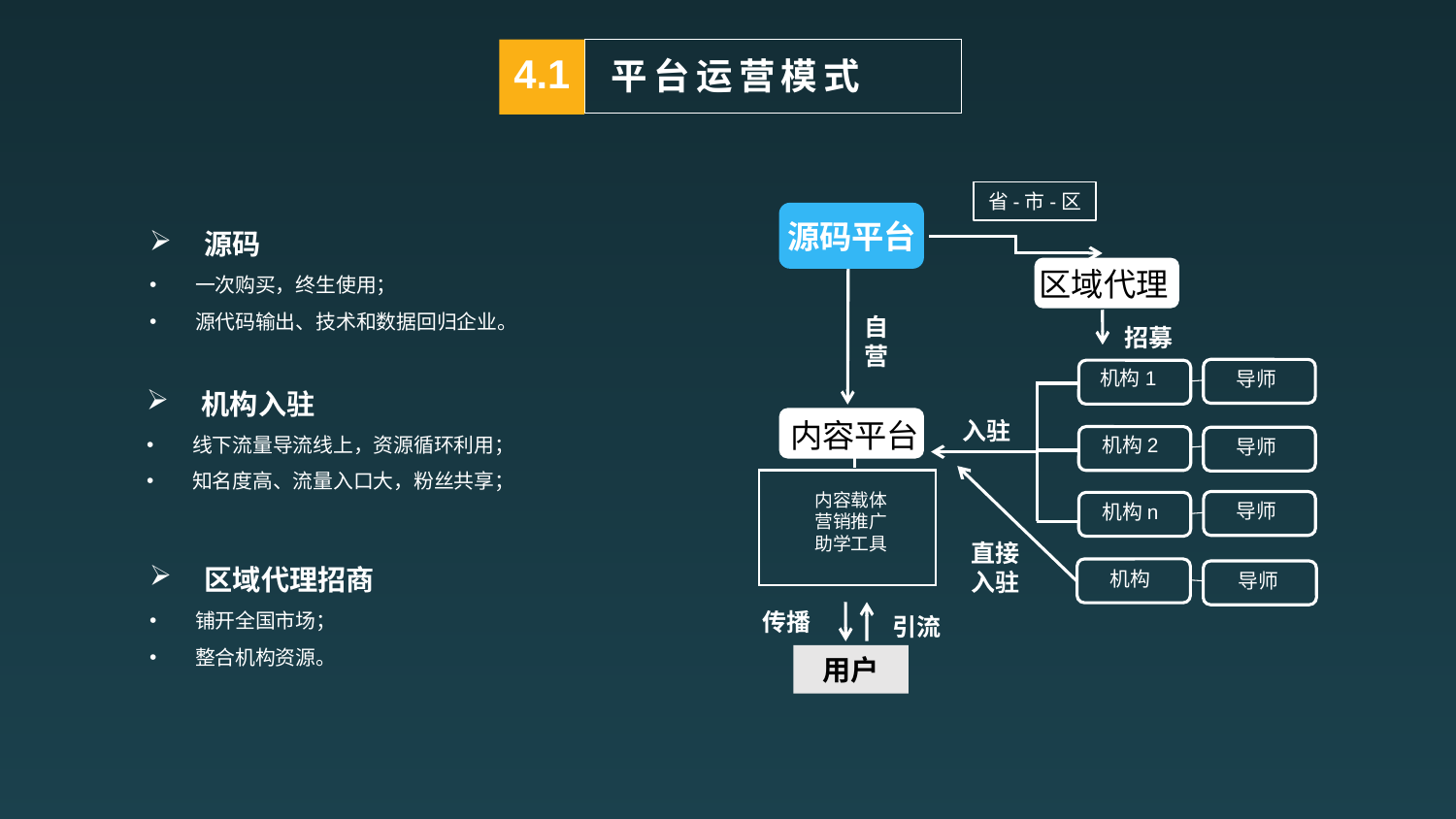

4.1
平台运营模式
省-市-区
区域代理

招募
区域代理招商
铺开全国市场；
整合机构资源。
源码
一次购买，终生使用；
源代码输出、技术和数据回归企业。

源码平台
自营

内容平台

内容载体
营销推广
助学工具
机构1

导师

入驻
机构2

导师
直接入驻

机构

导师

导师

机构n
机构入驻
线下流量导流线上，资源循环利用；
知名度高、流量入口大，粉丝共享；

传播
用户
引流